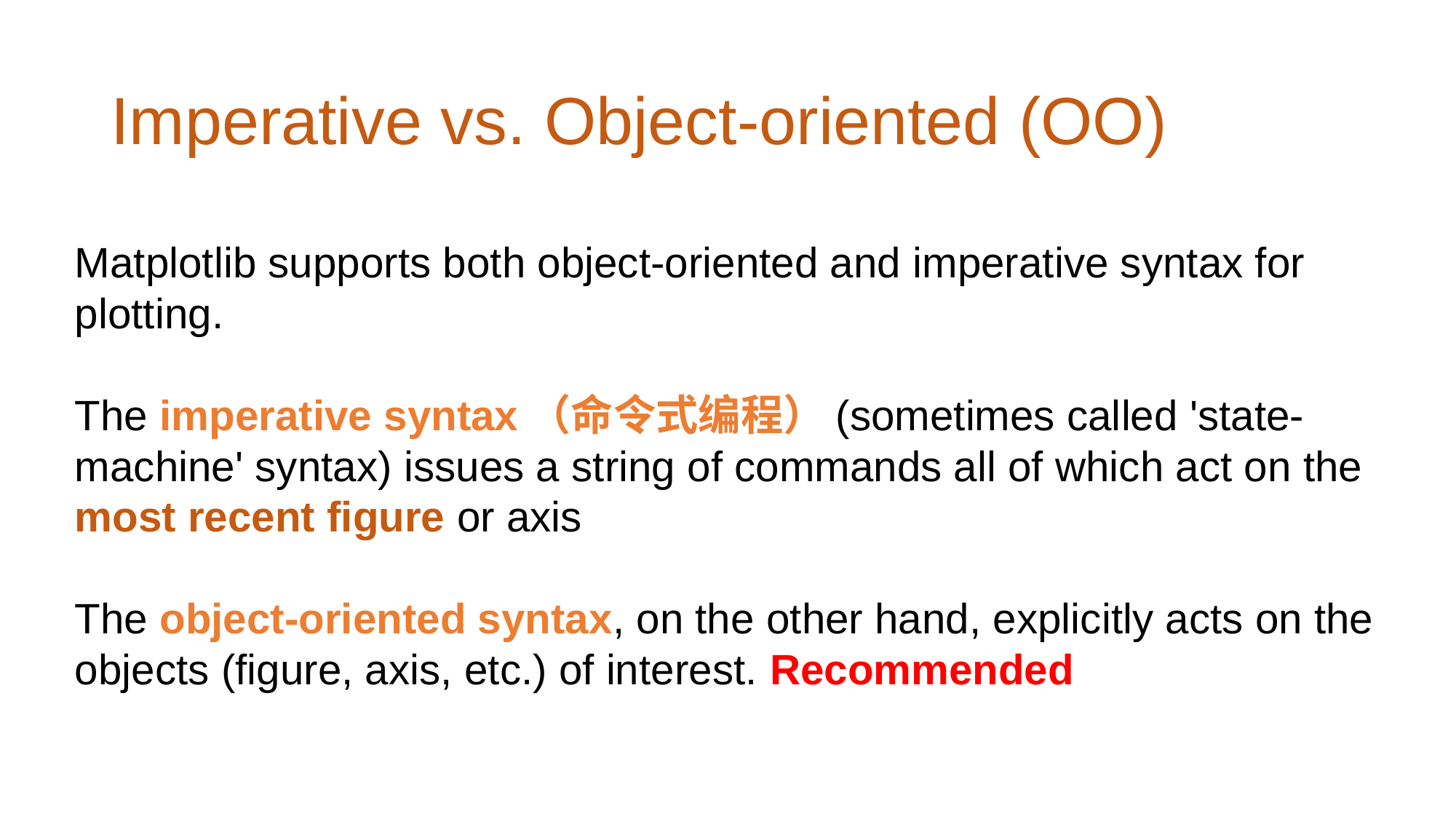

# Imperative vs. Object-oriented (OO)
Matplotlib supports both object-oriented and imperative syntax for plotting.

The imperative syntax（命令式编程）(sometimes called 'state-machine' syntax) issues a string of commands all of which act on the most recent figure or axis

The object-oriented syntax, on the other hand, explicitly acts on the objects (figure, axis, etc.) of interest. Recommended